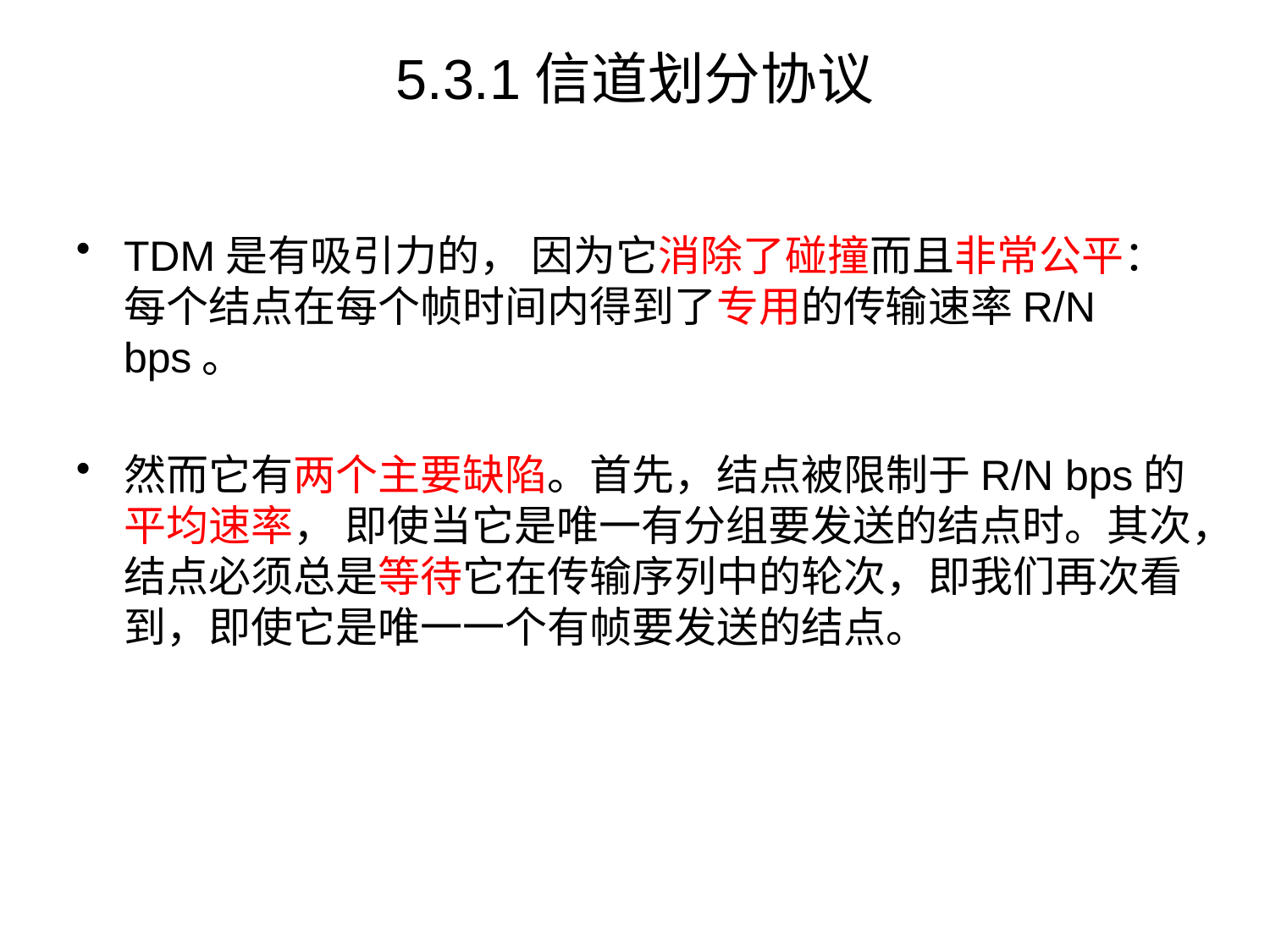

# 5.3.1信道划分协议
TDM是有吸引力的， 因为它消除了碰撞而且非常公平：每个结点在每个帧时间内得到了专用的传输速率R/N bps。

然而它有两个主要缺陷。首先，结点被限制于R/N bps的平均速率， 即使当它是唯一有分组要发送的结点时。其次，结点必须总是等待它在传输序列中的轮次，即我们再次看到，即使它是唯一一个有帧要发送的结点。